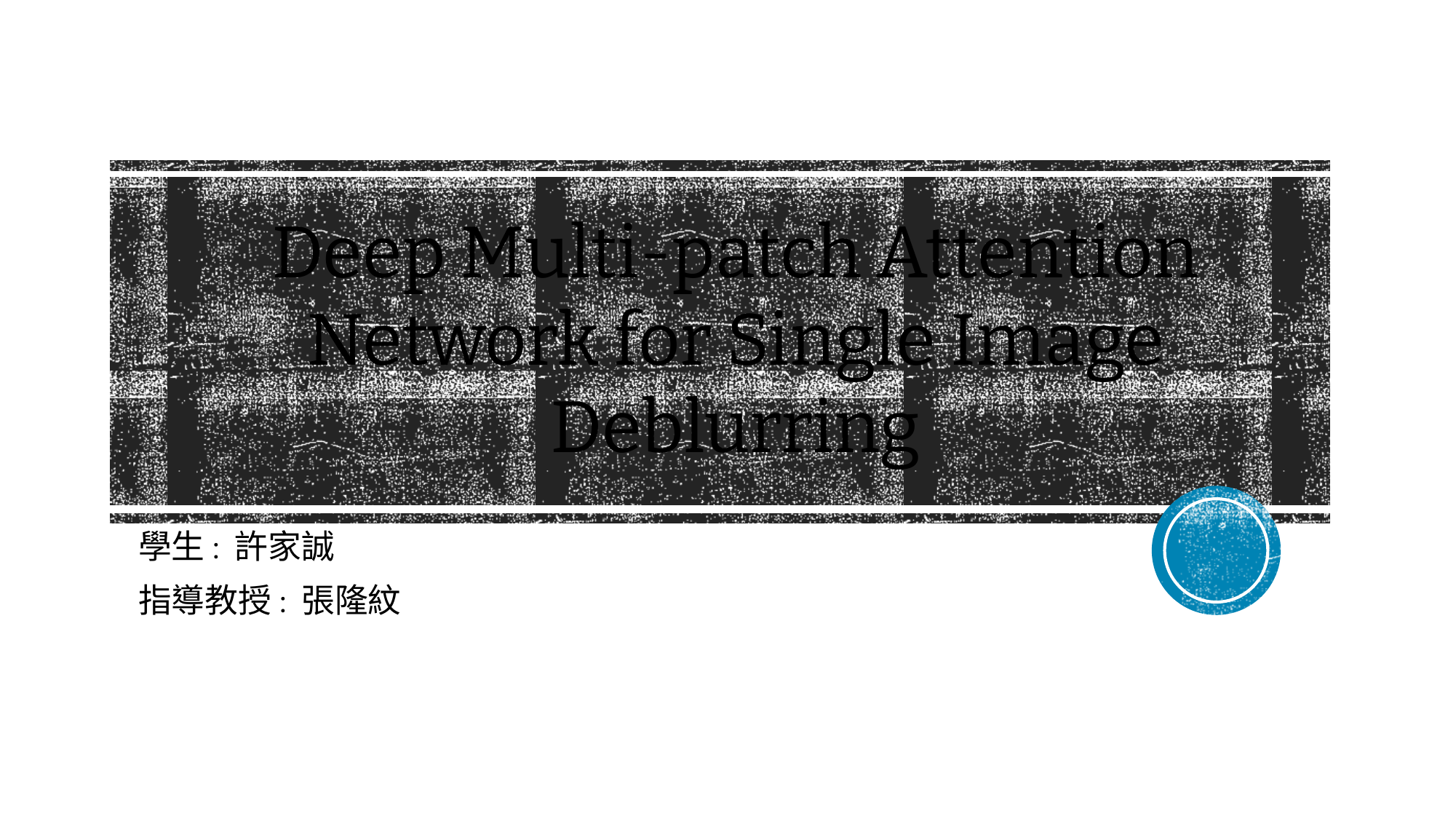

Deep Multi-patch Attention Network for Single Image Deblurring
學生: 許家誠
指導教授: 張隆紋